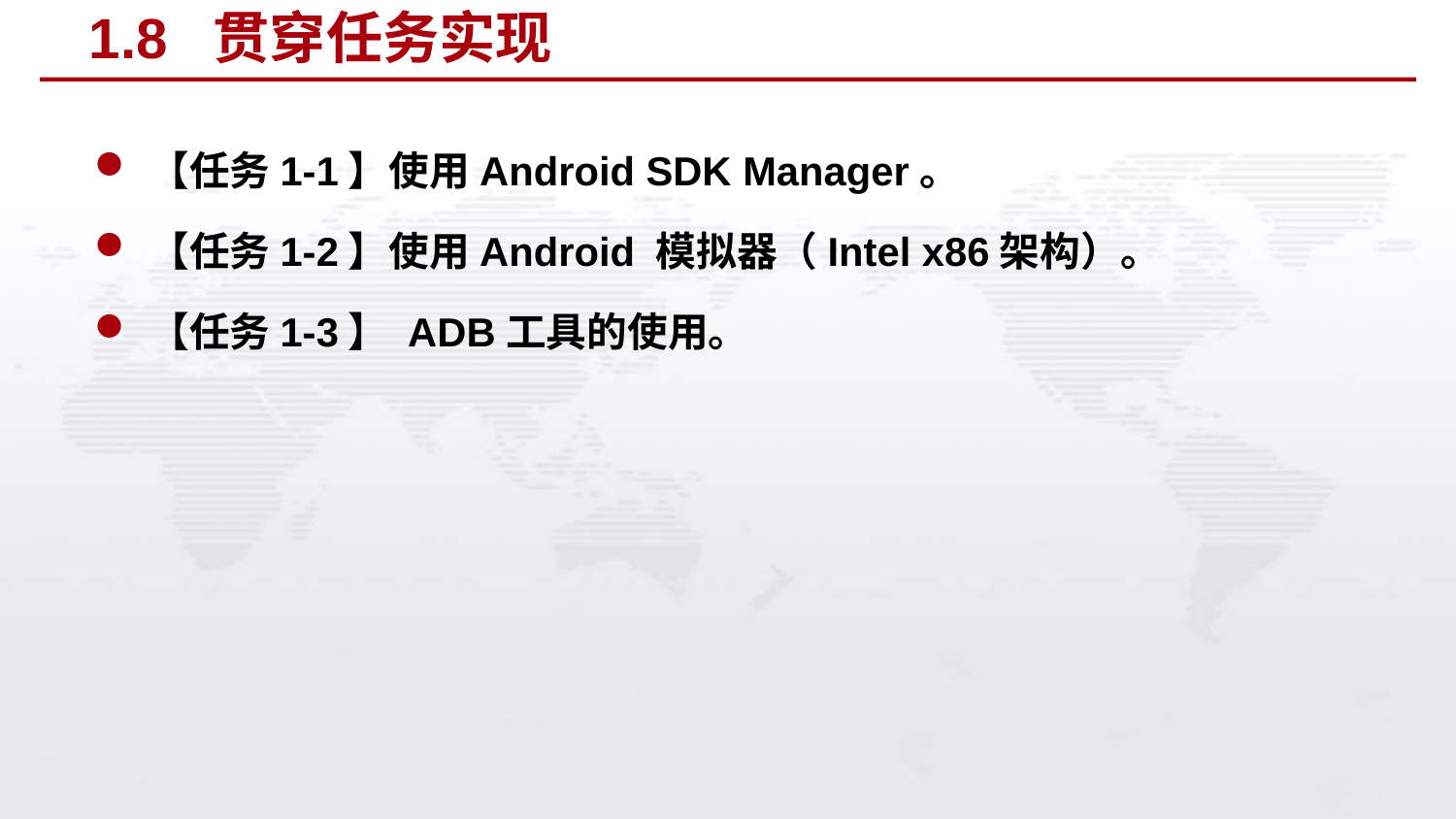

# 1.8  贯穿任务实现
【任务1-1】使用Android SDK Manager。
【任务1-2】使用Android 模拟器（Intel x86架构）。
【任务1-3】 ADB工具的使用。